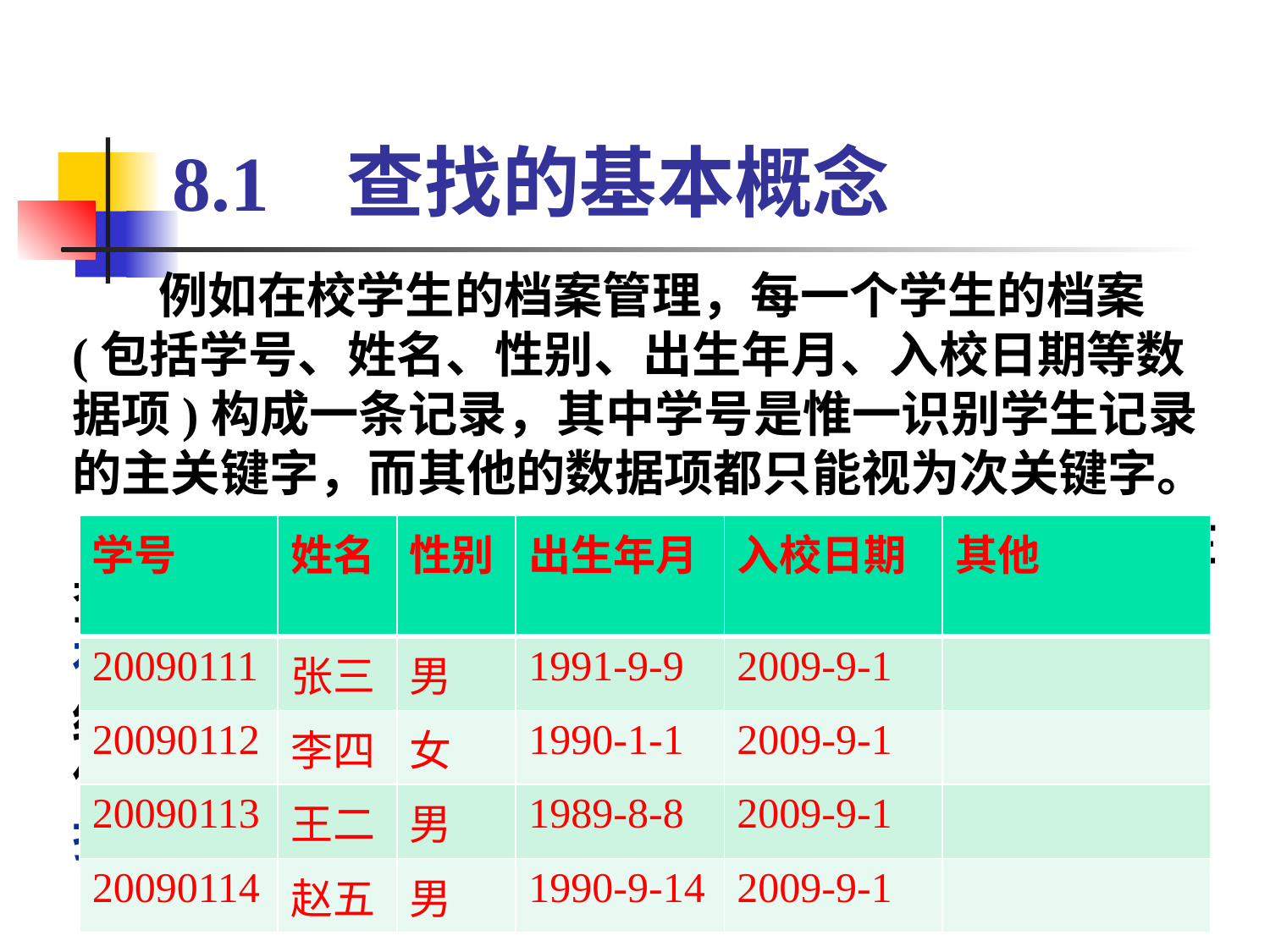

# 8.1   查找的基本概念
例如在校学生的档案管理，每一个学生的档案(包括学号、姓名、性别、出生年月、入校日期等数据项)构成一条记录，其中学号是惟一识别学生记录的主关键字，而其他的数据项都只能视为次关键字。
查找(searching)可以 定义为：根据给定的值，在查找表中查找是否存在关键字等于给定值的记录，若存在一个或几个这样的记录，则称查找成功，查找的结果可以是对应记录在查找表中的位置或整个记录的值。若表中不存在关键字等于给定值的记录，则称查找不成功。

| 学号 | 姓名 | 性别 | 出生年月 | 入校日期 | 其他 |
| --- | --- | --- | --- | --- | --- |
| 20090111 | 张三 | 男 | 1991-9-9 | 2009-9-1 |  |
| 20090112 | 李四 | 女 | 1990-1-1 | 2009-9-1 |  |
| 20090113 | 王二 | 男 | 1989-8-8 | 2009-9-1 |  |
| 20090114 | 赵五 | 男 | 1990-9-14 | 2009-9-1 |  |
5